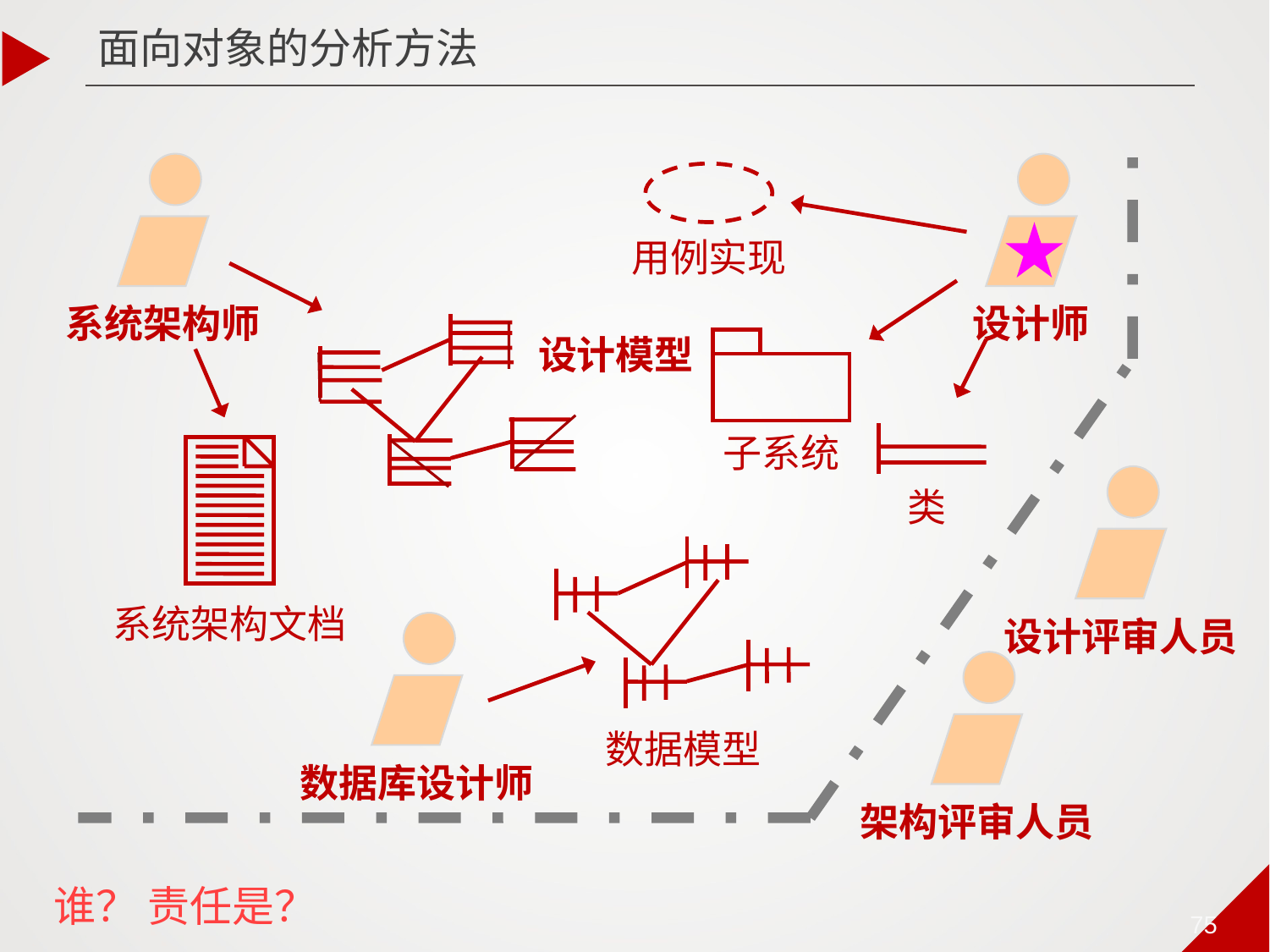

面向对象的分析方法

系统架构师

设计师

用例实现

设计模型

子系统

系统架构文档

设计评审人员
类

数据模型

数据库设计师

架构评审人员

# 谁？ 责任是？